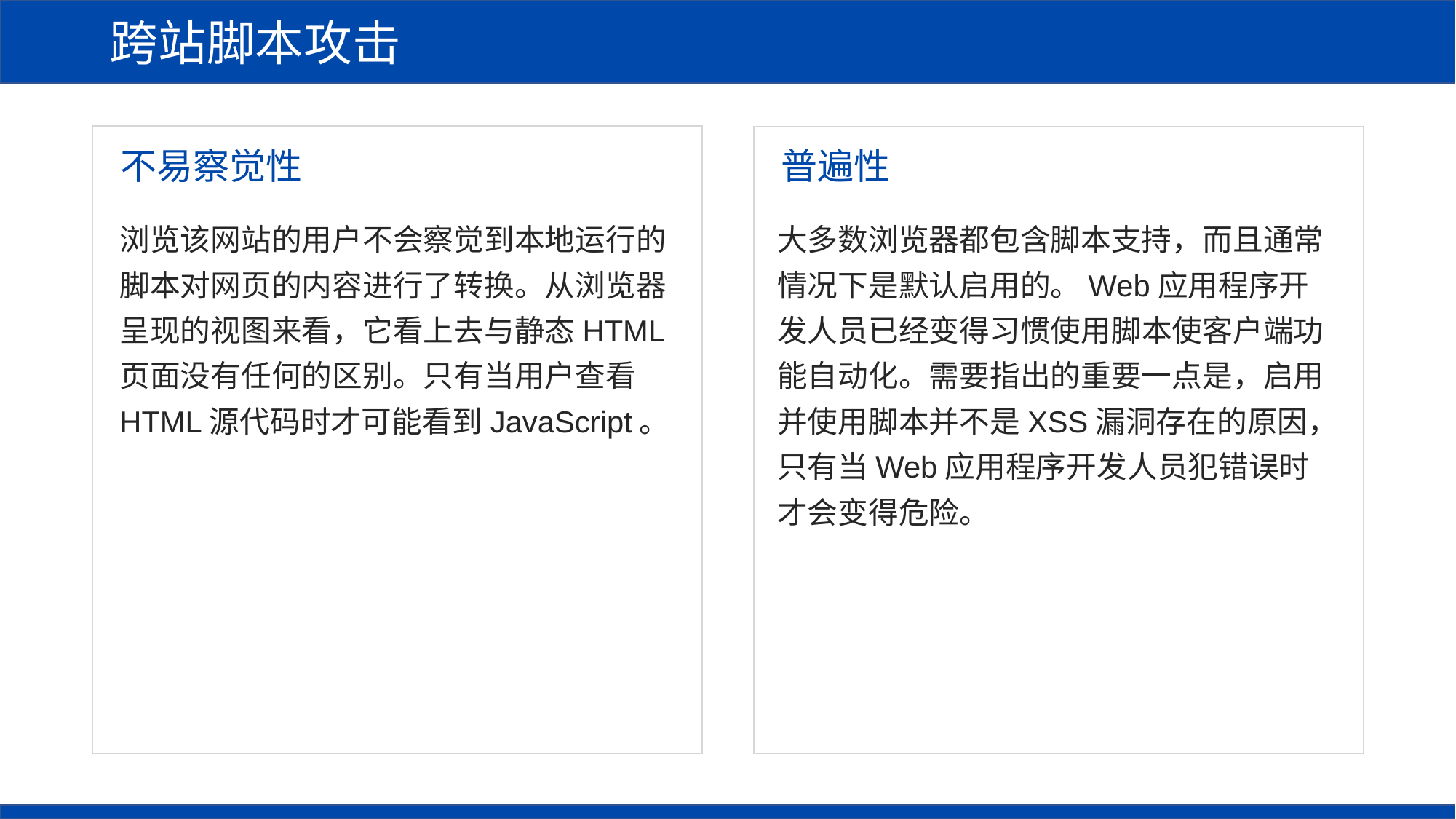

跨站脚本攻击

不易察觉性
普遍性
浏览该网站的用户不会察觉到本地运行的脚本对网页的内容进行了转换。从浏览器呈现的视图来看，它看上去与静态HTML页面没有任何的区别。只有当用户查看HTML源代码时才可能看到JavaScript。
大多数浏览器都包含脚本支持，而且通常情况下是默认启用的。Web应用程序开发人员已经变得习惯使用脚本使客户端功能自动化。需要指出的重要一点是，启用并使用脚本并不是XSS漏洞存在的原因，只有当Web应用程序开发人员犯错误时才会变得危险。